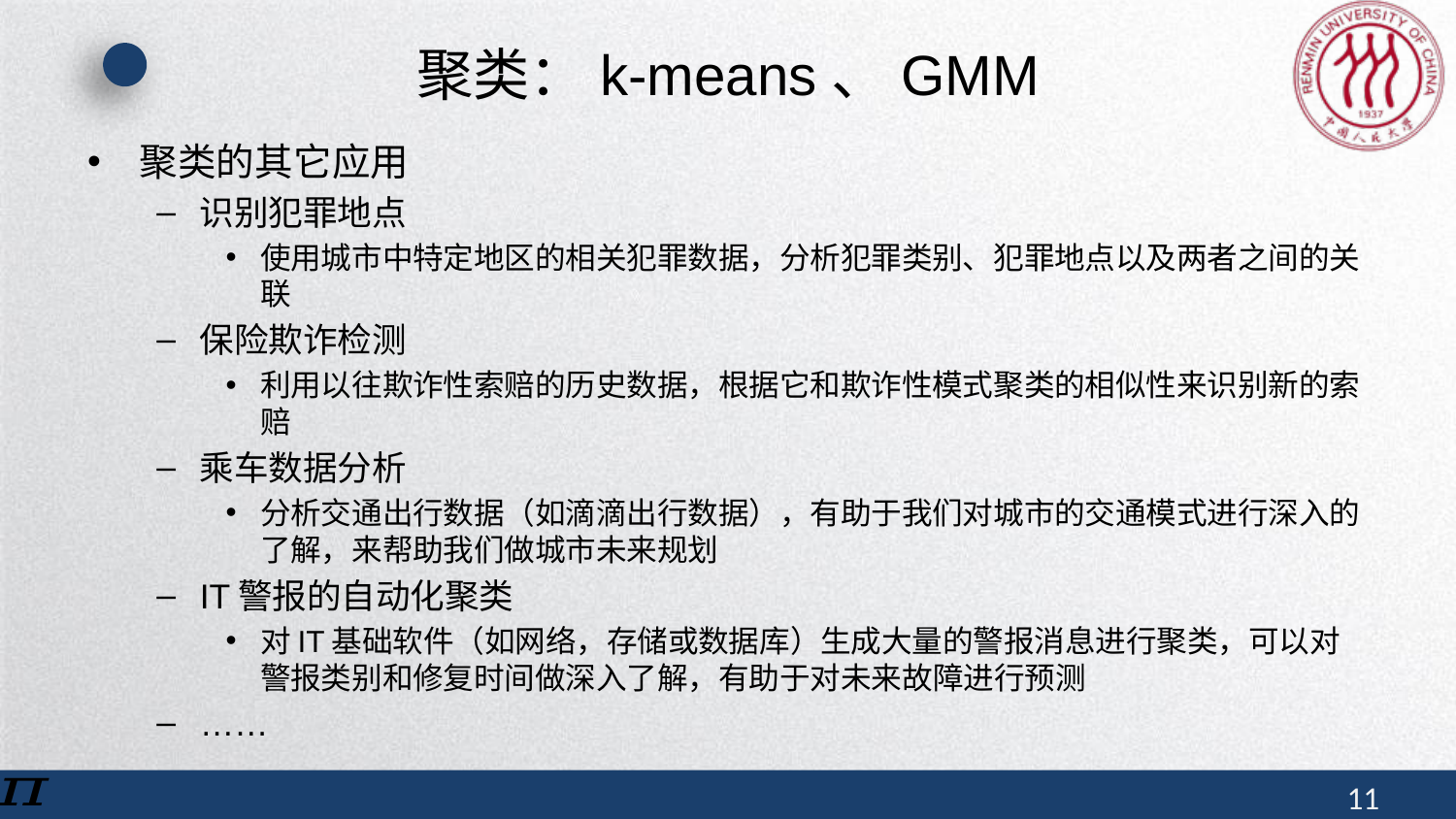

# 聚类：k-means、GMM
聚类的其它应用
识别犯罪地点
使用城市中特定地区的相关犯罪数据，分析犯罪类别、犯罪地点以及两者之间的关联
保险欺诈检测
利用以往欺诈性索赔的历史数据，根据它和欺诈性模式聚类的相似性来识别新的索赔
乘车数据分析
分析交通出行数据（如滴滴出行数据），有助于我们对城市的交通模式进行深入的了解，来帮助我们做城市未来规划
IT警报的自动化聚类
对IT基础软件（如网络，存储或数据库）生成大量的警报消息进行聚类，可以对警报类别和修复时间做深入了解，有助于对未来故障进行预测
……